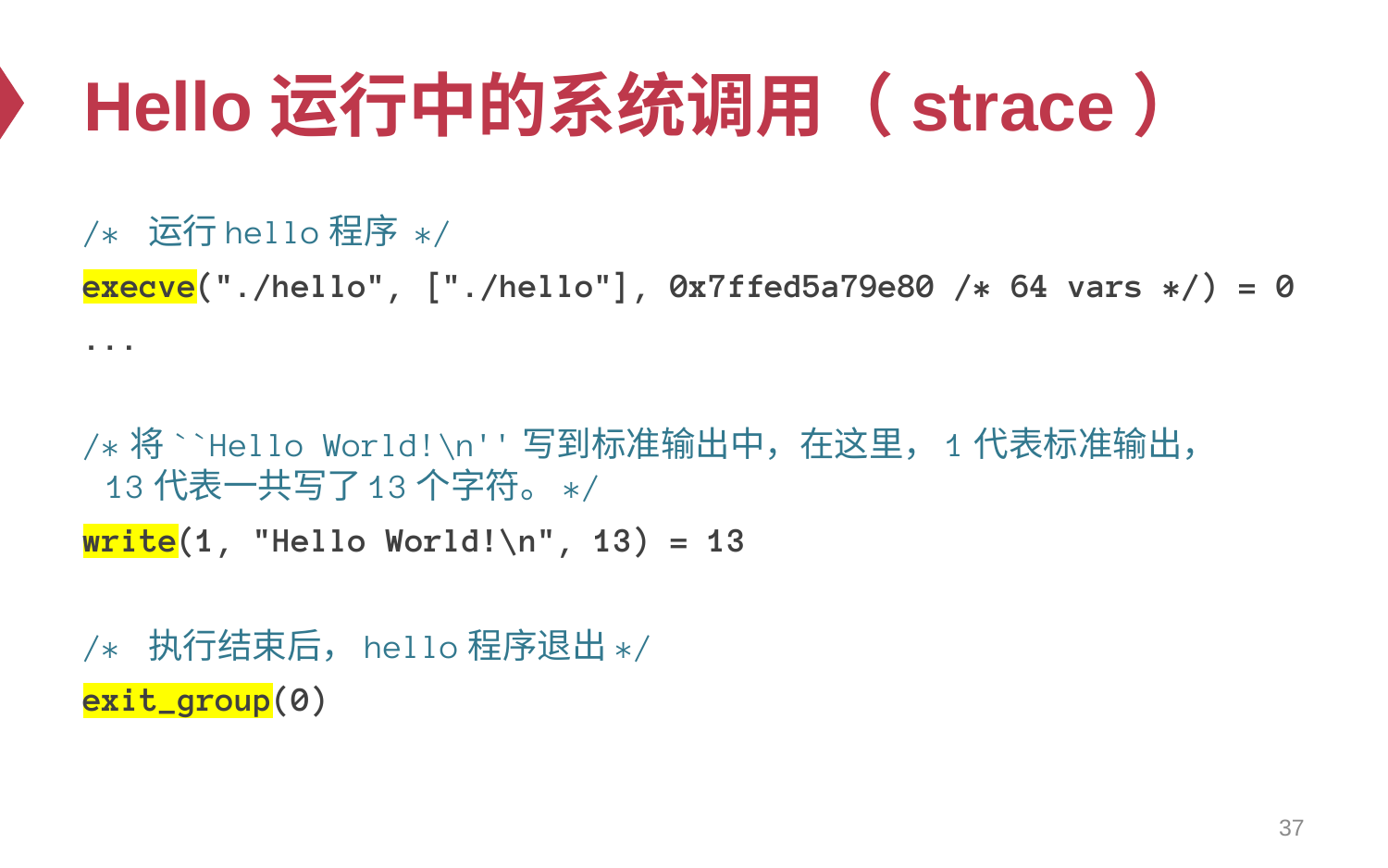

# Hello运行中的系统调用（strace）
/* 运行hello程序 */
execve("./hello", ["./hello"], 0x7ffed5a79e80 /* 64 vars */) = 0
...

/*将``Hello World!\n''写到标准输出中，在这里，1代表标准输出，
  13代表一共写了13个字符。*/
write(1, "Hello World!\n", 13) = 13

/* 执行结束后，hello程序退出*/
exit_group(0)

37